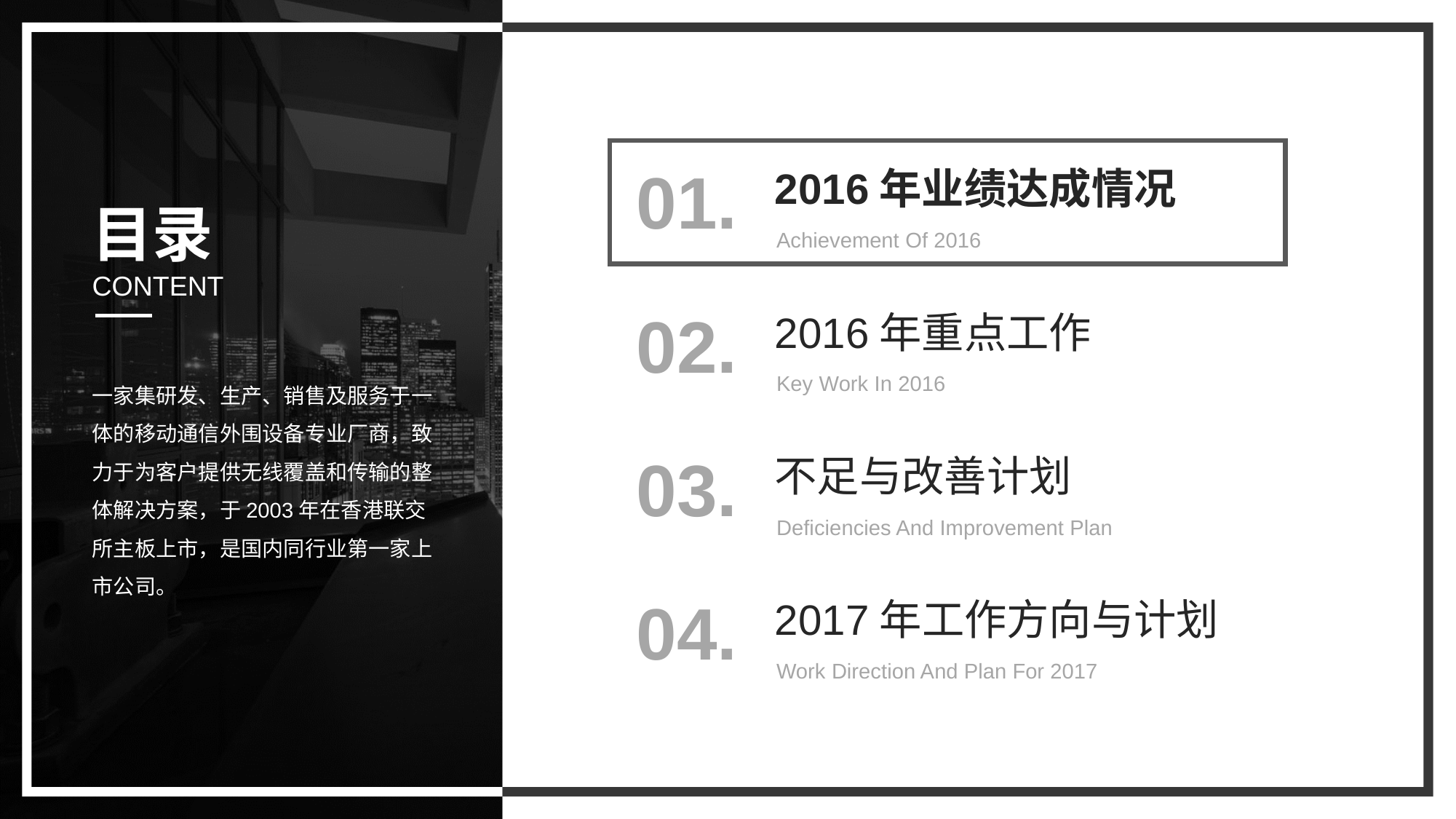

01.
2016年业绩达成情况
目录
CONTENT
Achievement Of 2016
02.
2016年重点工作
Key Work In 2016
一家集研发、生产、销售及服务于一体的移动通信外围设备专业厂商，致力于为客户提供无线覆盖和传输的整体解决方案，于2003年在香港联交所主板上市，是国内同行业第一家上市公司。
03.
不足与改善计划
Deficiencies And Improvement Plan
04.
2017年工作方向与计划
Work Direction And Plan For 2017